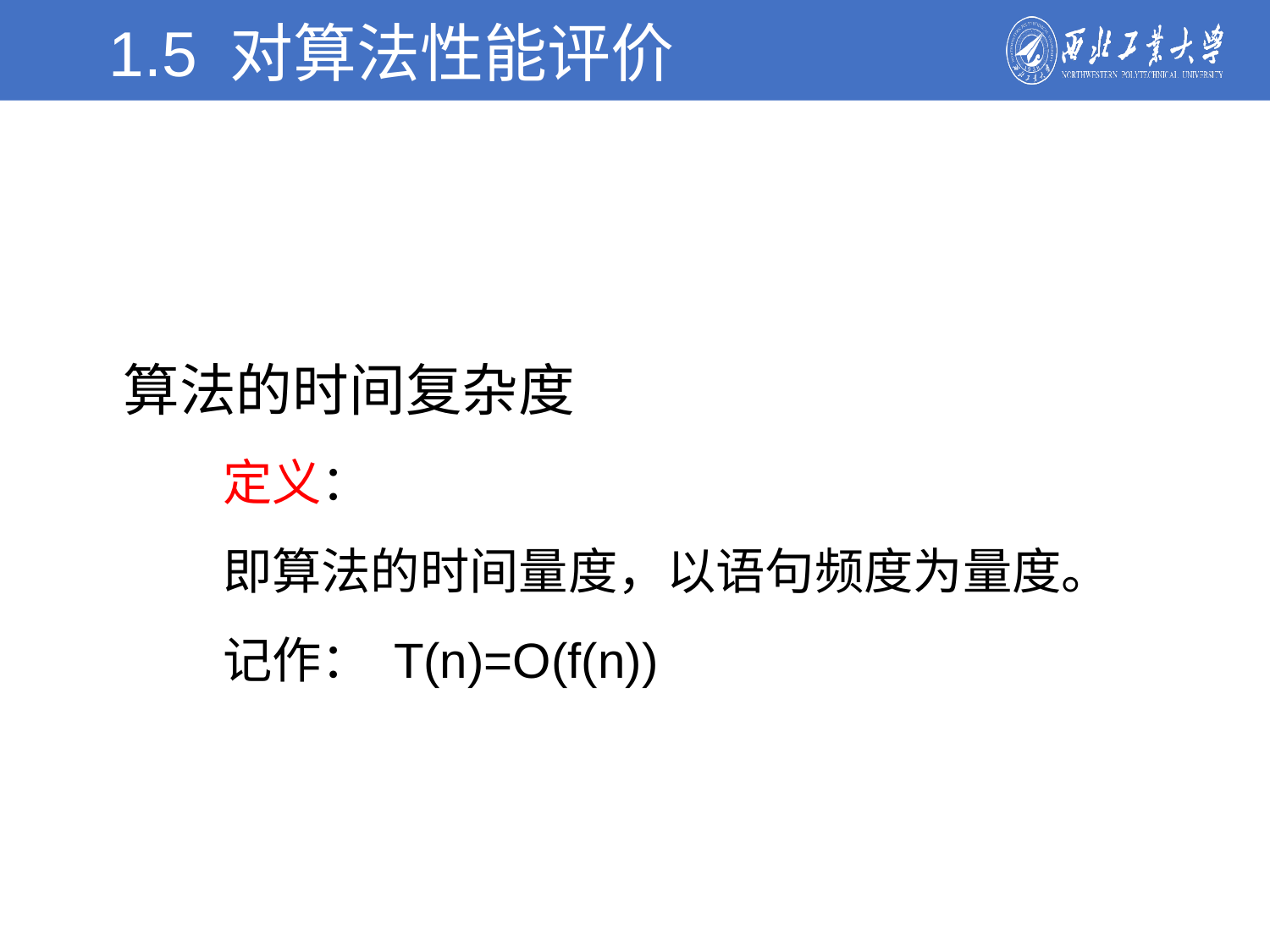

1.5 对算法性能评价
学校简介
算法的时间复杂度
        定义：
        即算法的时间量度，以语句频度为量度。
        记作： T(n)=O(f(n))

16